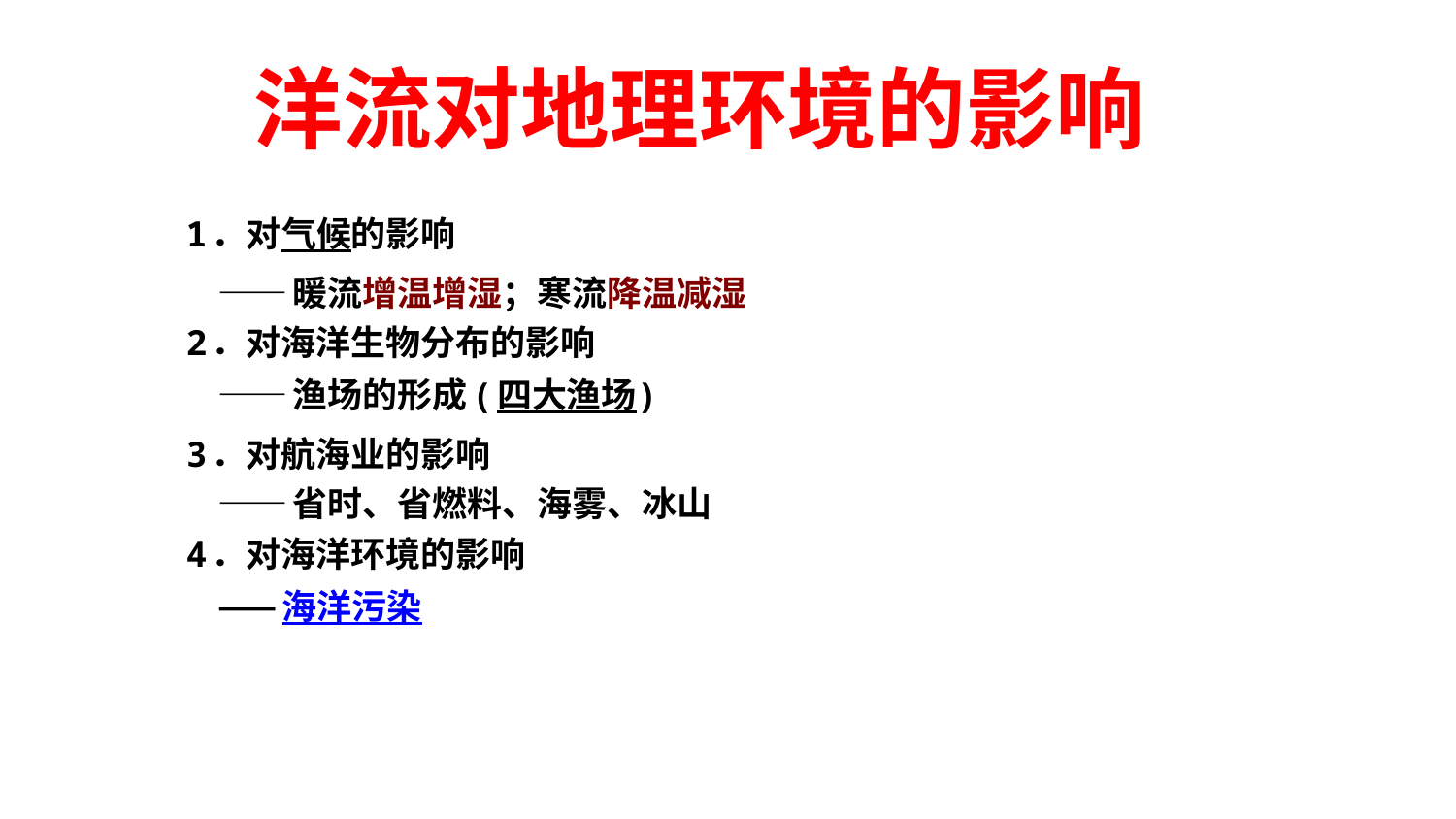

# 洋流对地理环境的影响
1．对气候的影响
    ——暖流增温增湿；寒流降温减湿
2．对海洋生物分布的影响
    ——渔场的形成(四大渔场)
3．对航海业的影响
    ——省时、省燃料、海雾、冰山
4．对海洋环境的影响
    ——海洋污染